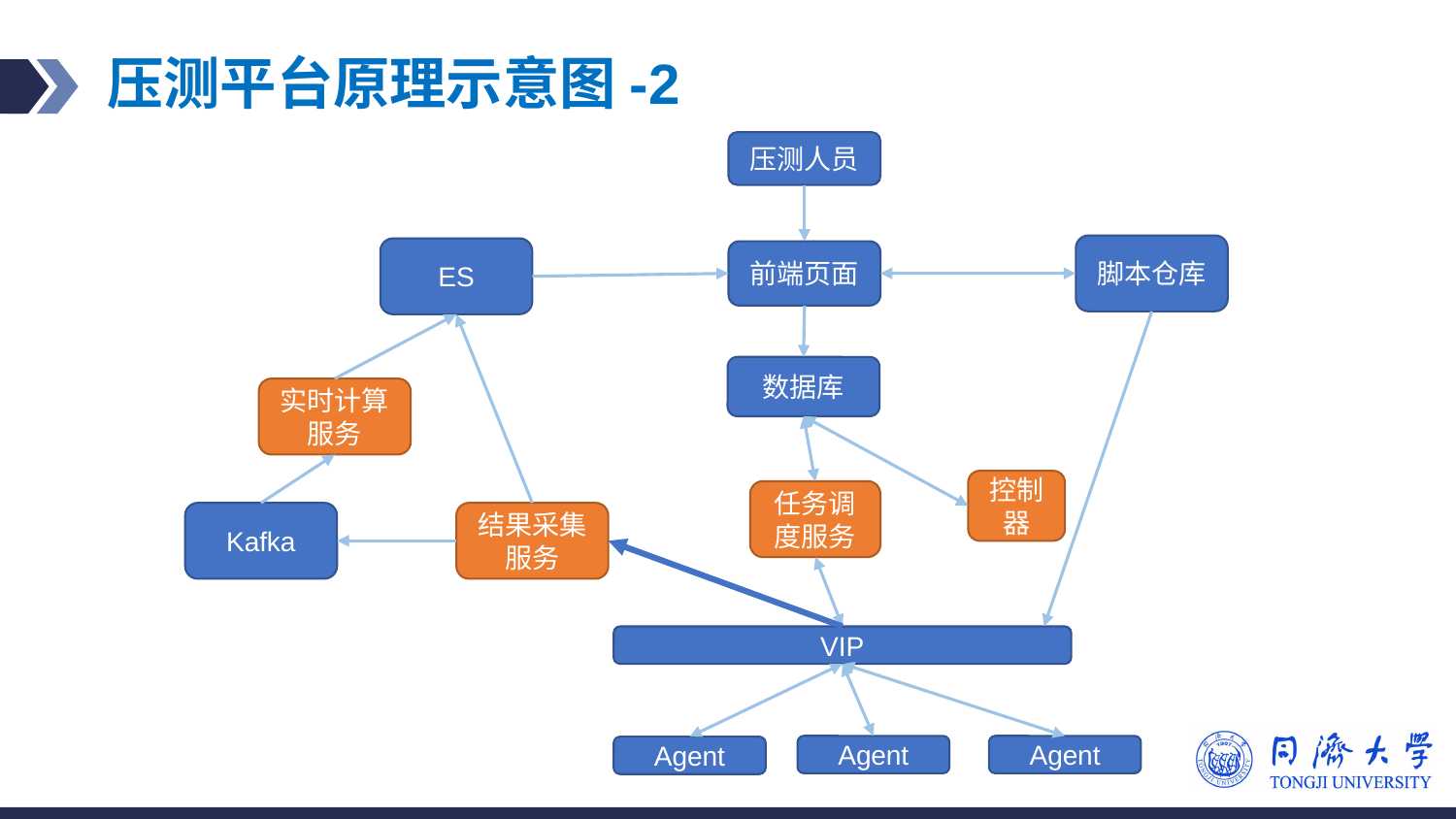

# 压测平台原理示意图-2
压测人员
脚本仓库
ES
前端页面
数据库
实时计算服务
控制器
任务调度服务
Kafka
结果采集服务
VIP
Agent
Agent
Agent